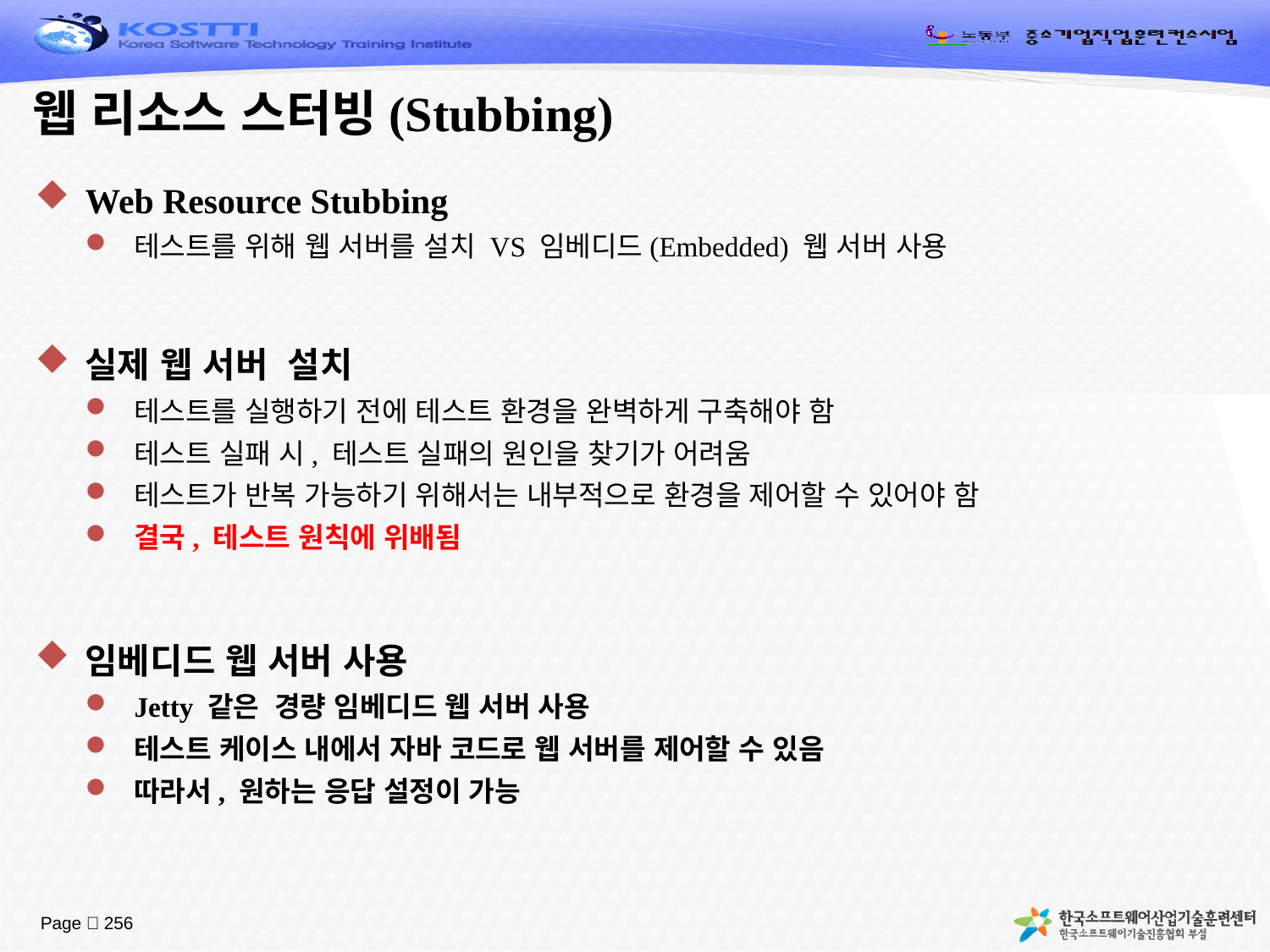

# 웹 리소스 스터빙(Stubbing)
Web Resource Stubbing
테스트를 위해 웹 서버를 설치 VS 임베디드(Embedded) 웹 서버 사용

실제 웹 서버  설치
테스트를 실행하기 전에 테스트 환경을 완벽하게 구축해야 함
테스트 실패 시, 테스트 실패의 원인을 찾기가 어려움
테스트가 반복 가능하기 위해서는 내부적으로 환경을 제어할 수 있어야 함
결국, 테스트 원칙에 위배됨

임베디드 웹 서버 사용
Jetty 같은  경량 임베디드 웹 서버 사용
테스트 케이스 내에서 자바 코드로 웹 서버를 제어할 수 있음
따라서, 원하는 응답 설정이 가능